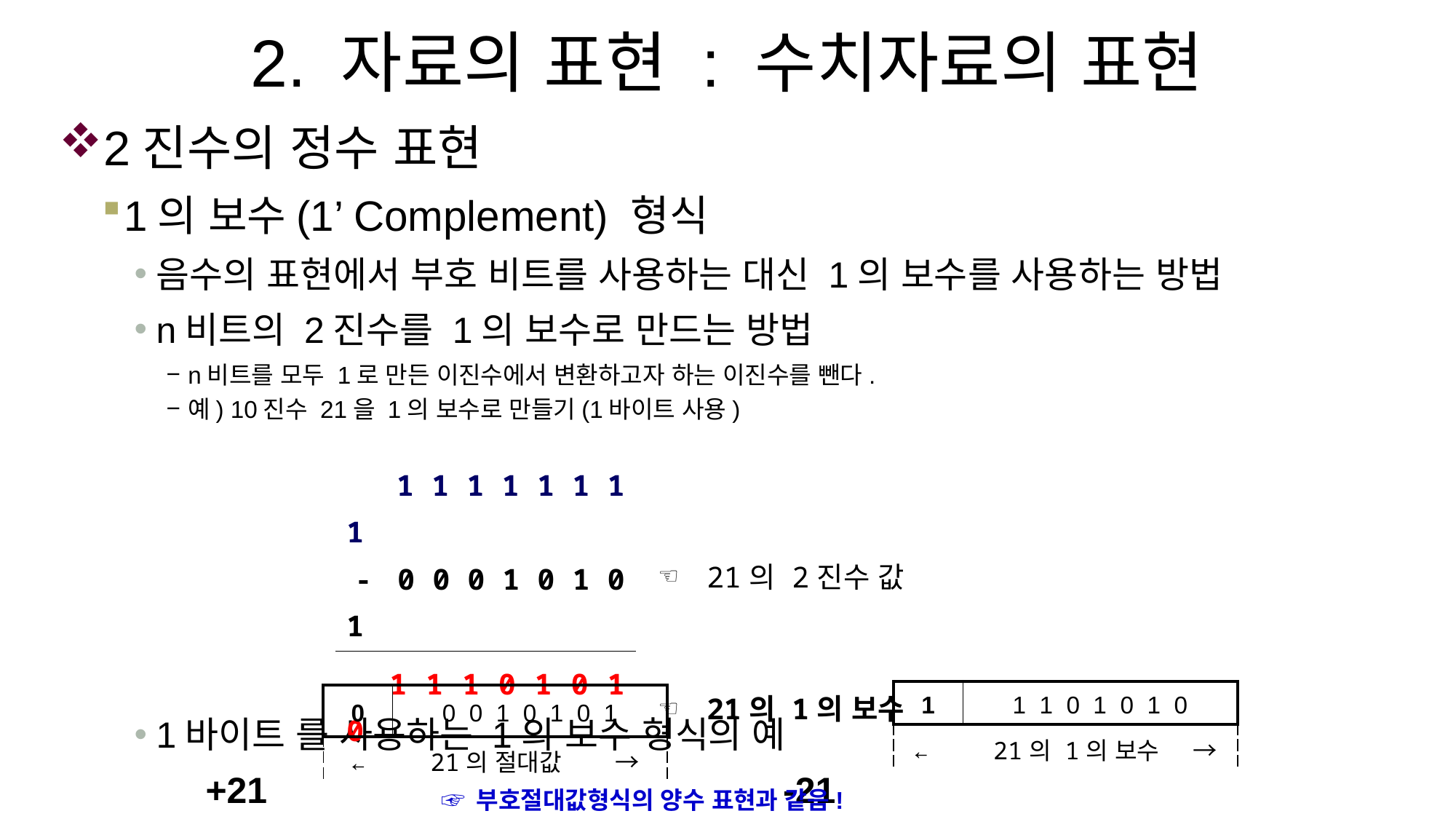

# 2. 자료의 표현 : 수치자료의 표현
2진수의 정수 표현
1의 보수(1’ Complement) 형식
음수의 표현에서 부호 비트를 사용하는 대신 1의 보수를 사용하는 방법
n비트의 2진수를 1의 보수로 만드는 방법
n비트를 모두 1로 만든 이진수에서 변환하고자 하는 이진수를 뺀다.
예) 10진수 21을 1의 보수로 만들기(1바이트 사용)

1바이트 를 사용하는 1의 보수 형식의 예
       +21				        -21

| 1 1 1 1 1 1 1 1  -  0 0 0 1 0 1 0 1 | ☜ | 21의 2진수 값 |
| --- | --- | --- |
| 1 1 1 0 1 0 1 0 | ☜ | 21의 1의 보수 |
| 1 | 1  1  0  1  0  1  0 |
| --- | --- |
| ←  21의 1의 보수     → |  |
| 0 | 0  0  1  0  1  0  1 |
| --- | --- |
| ←  21의 절대값      → |  |
☞ 부호절대값형식의 양수 표현과 같음!